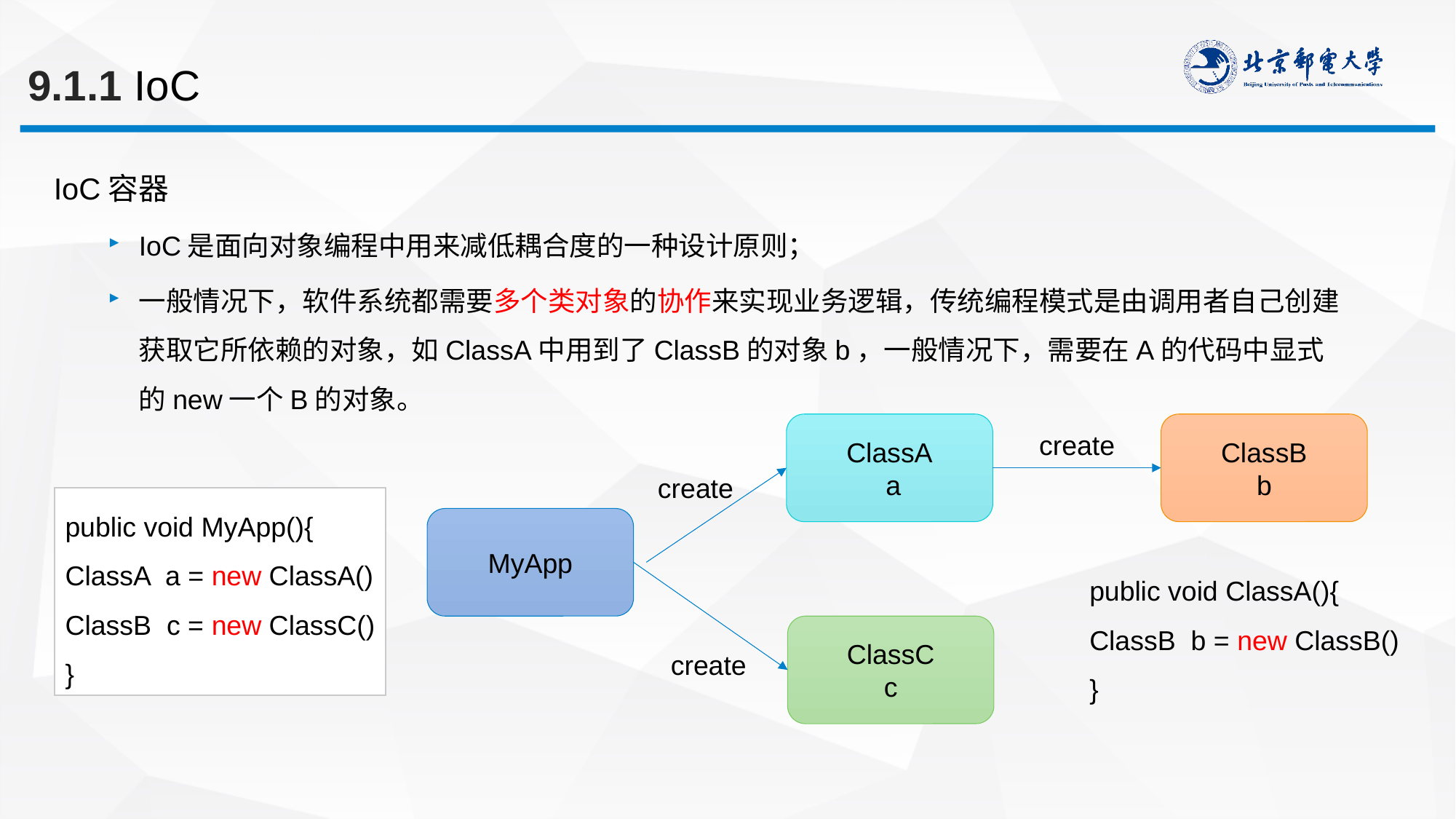

9.1.1 IoC

IoC容器
IoC是面向对象编程中用来减低耦合度的一种设计原则；
一般情况下，软件系统都需要多个类对象的协作来实现业务逻辑，传统编程模式是由调用者自己创建获取它所依赖的对象，如ClassA中用到了ClassB的对象b，一般情况下，需要在A的代码中显式的new一个B的对象。
ClassA
 a
ClassB
b
create
create
public void MyApp(){
ClassA  a = new ClassA()
ClassB  c = new ClassC()
}
MyApp
public void ClassA(){
ClassB  b = new ClassB()
}
ClassC
c
create